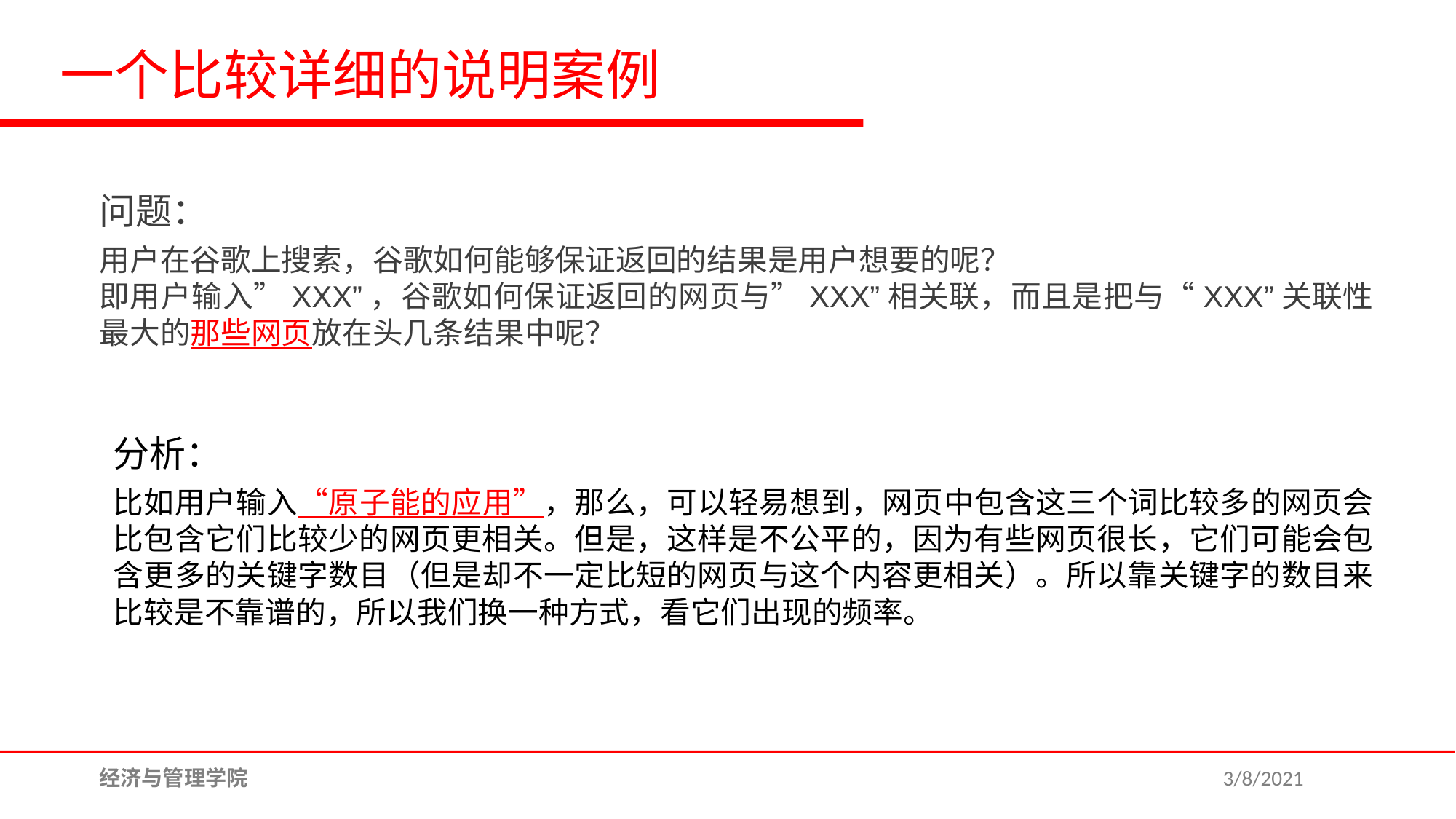

一个比较详细的说明案例
问题：
用户在谷歌上搜索，谷歌如何能够保证返回的结果是用户想要的呢？
即用户输入”XXX”，谷歌如何保证返回的网页与”XXX”相关联，而且是把与“XXX”关联性最大的那些网页放在头几条结果中呢？
分析：
比如用户输入“原子能的应用”，那么，可以轻易想到，网页中包含这三个词比较多的网页会比包含它们比较少的网页更相关。但是，这样是不公平的，因为有些网页很长，它们可能会包含更多的关键字数目（但是却不一定比短的网页与这个内容更相关）。所以靠关键字的数目来比较是不靠谱的，所以我们换一种方式，看它们出现的频率。